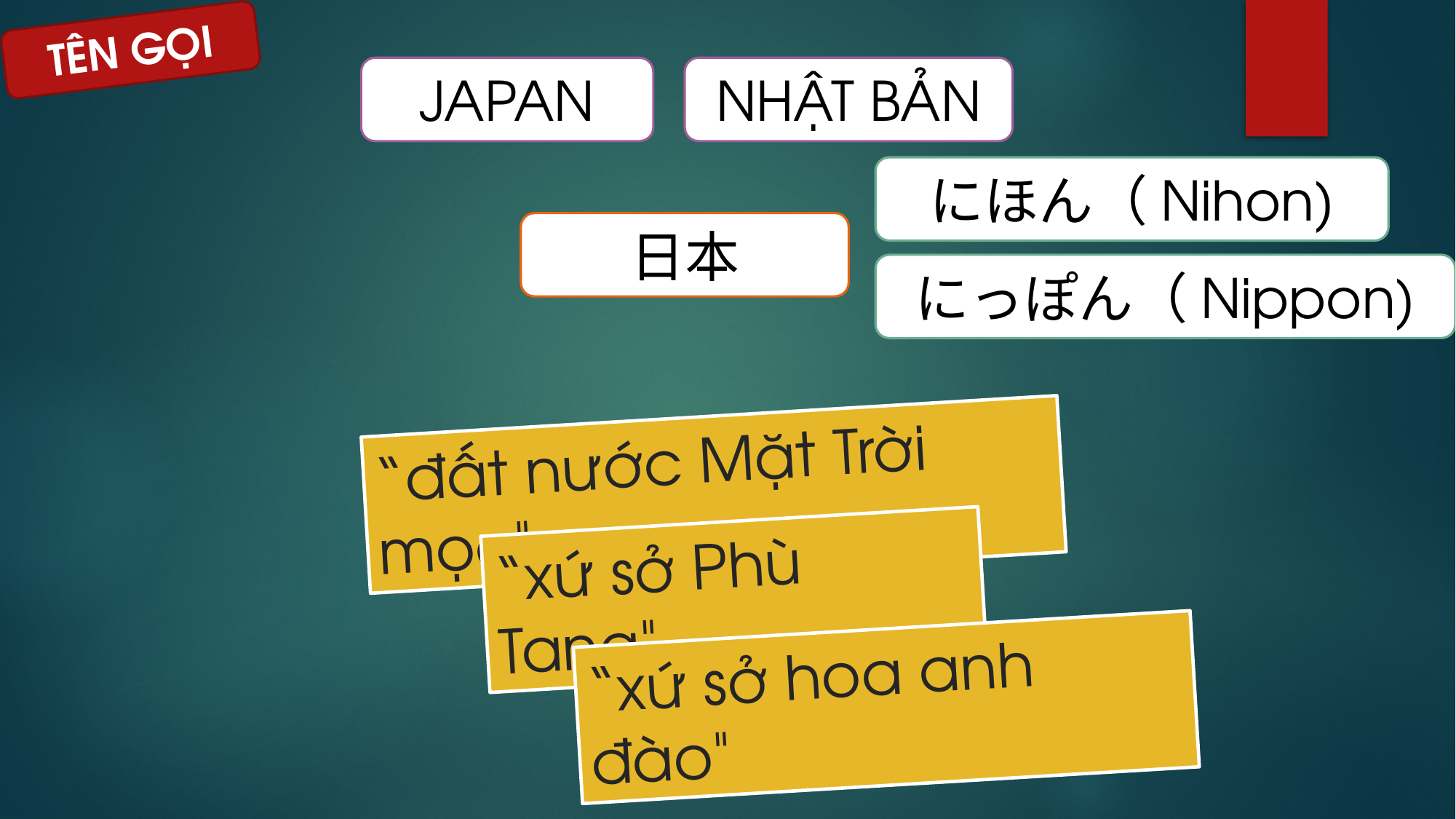

TÊN GỌI
JAPAN
NHẬT BẢN
にほん（Nihon)
日本
にっぽん（Nippon)
“đất nước Mặt Trời mọc"
“xứ sở Phù Tang"
“xứ sở hoa anh đào"